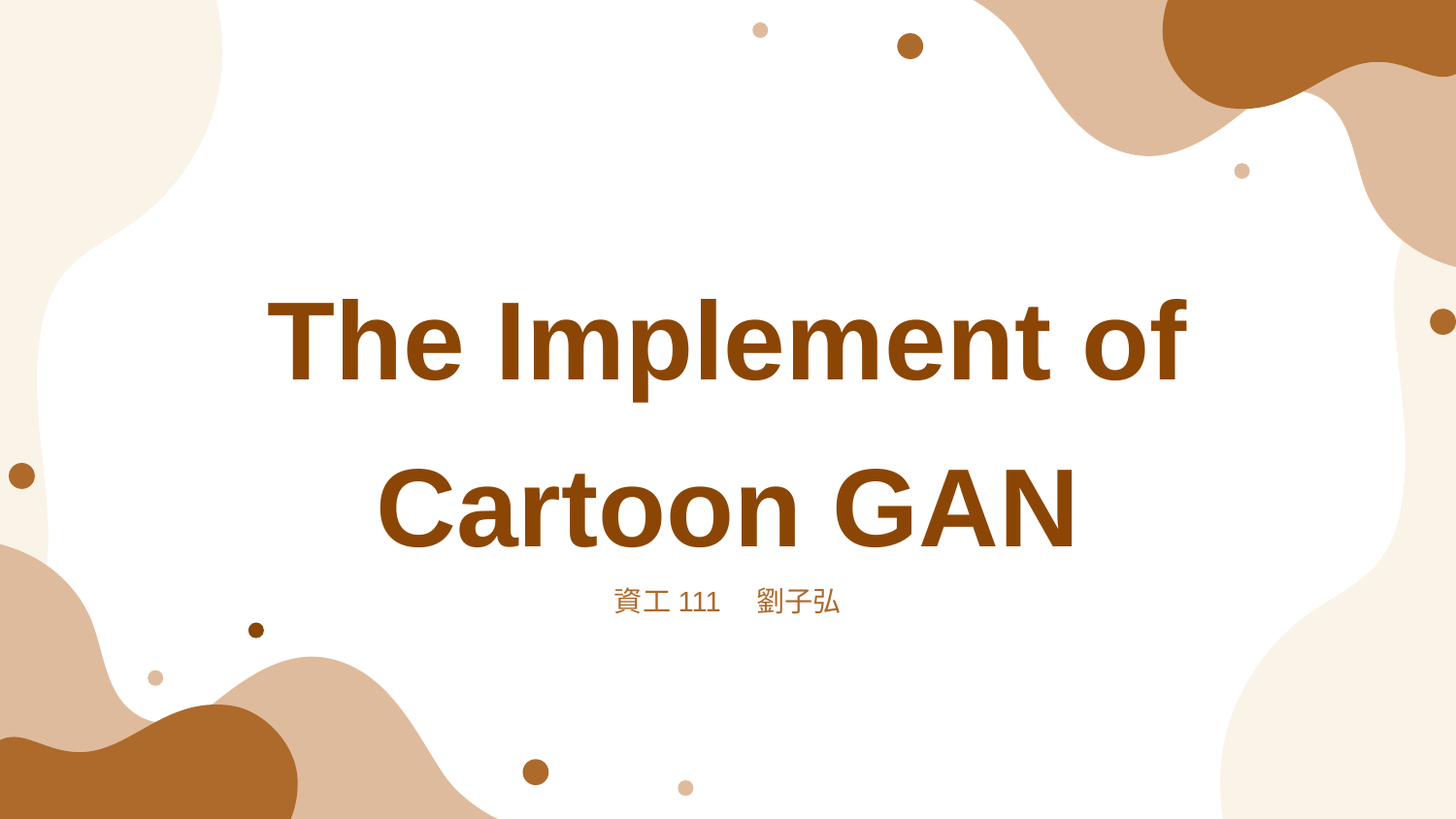

# The Implement of Cartoon GAN
資工111　劉子弘